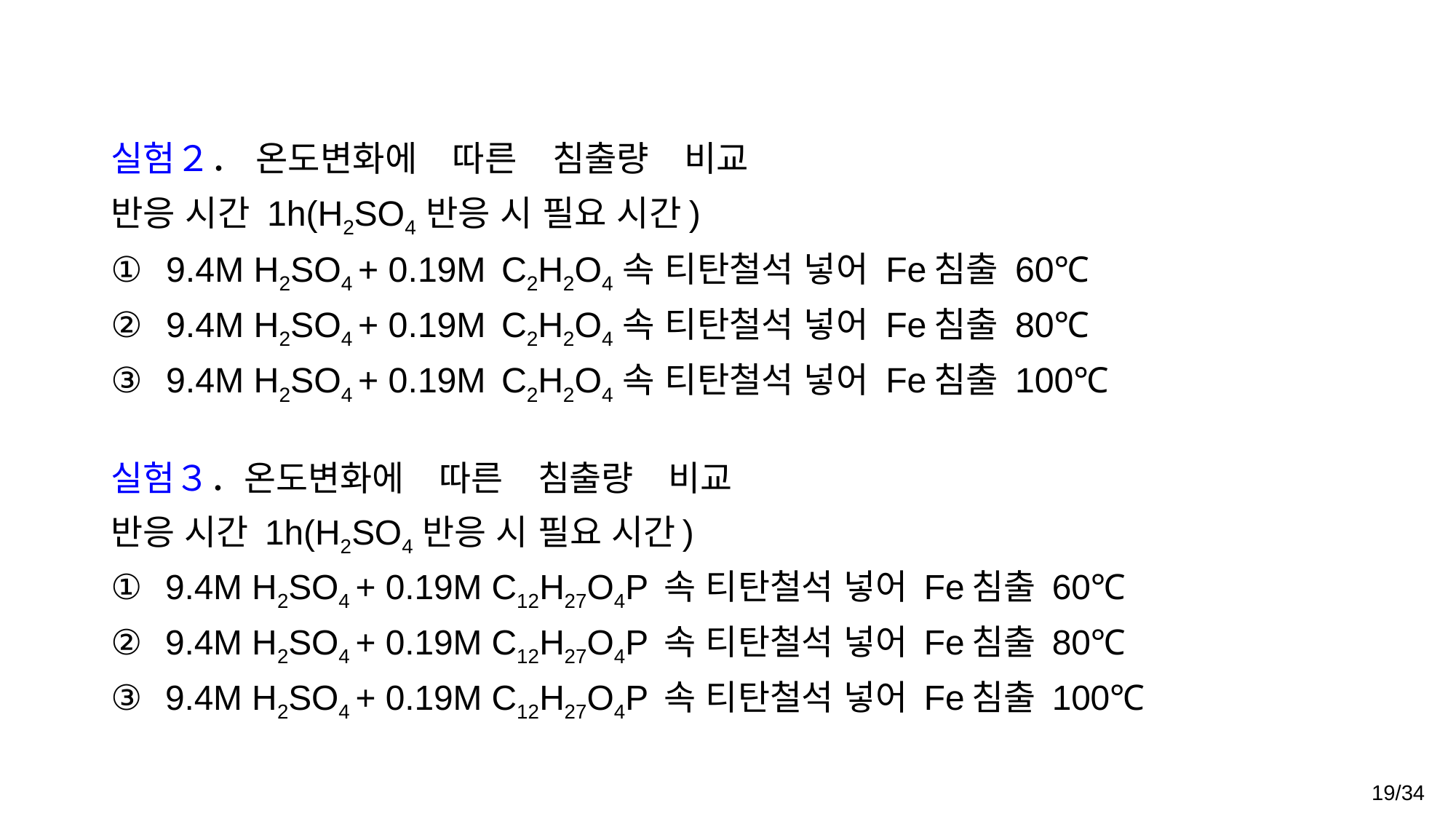

실험２． 온도변화에　따른　침출량　비교
반응 시간 1h(H2SO4 반응 시 필요 시간)
9.4M H2SO4 + 0.19M  C2H2O4 속 티탄철석 넣어 Fe침출 60℃
9.4M H2SO4 + 0.19M  C2H2O4 속 티탄철석 넣어 Fe침출 80℃
9.4M H2SO4 + 0.19M  C2H2O4 속 티탄철석 넣어 Fe침출 100℃

실험３．온도변화에　따른　침출량　비교
반응 시간 1h(H2SO4 반응 시 필요 시간)
9.4M H2SO4 + 0.19M C12H27O4P 속 티탄철석 넣어 Fe침출 60℃
9.4M H2SO4 + 0.19M C12H27O4P 속 티탄철석 넣어 Fe침출 80℃
9.4M H2SO4 + 0.19M C12H27O4P 속 티탄철석 넣어 Fe침출 100℃

19/34